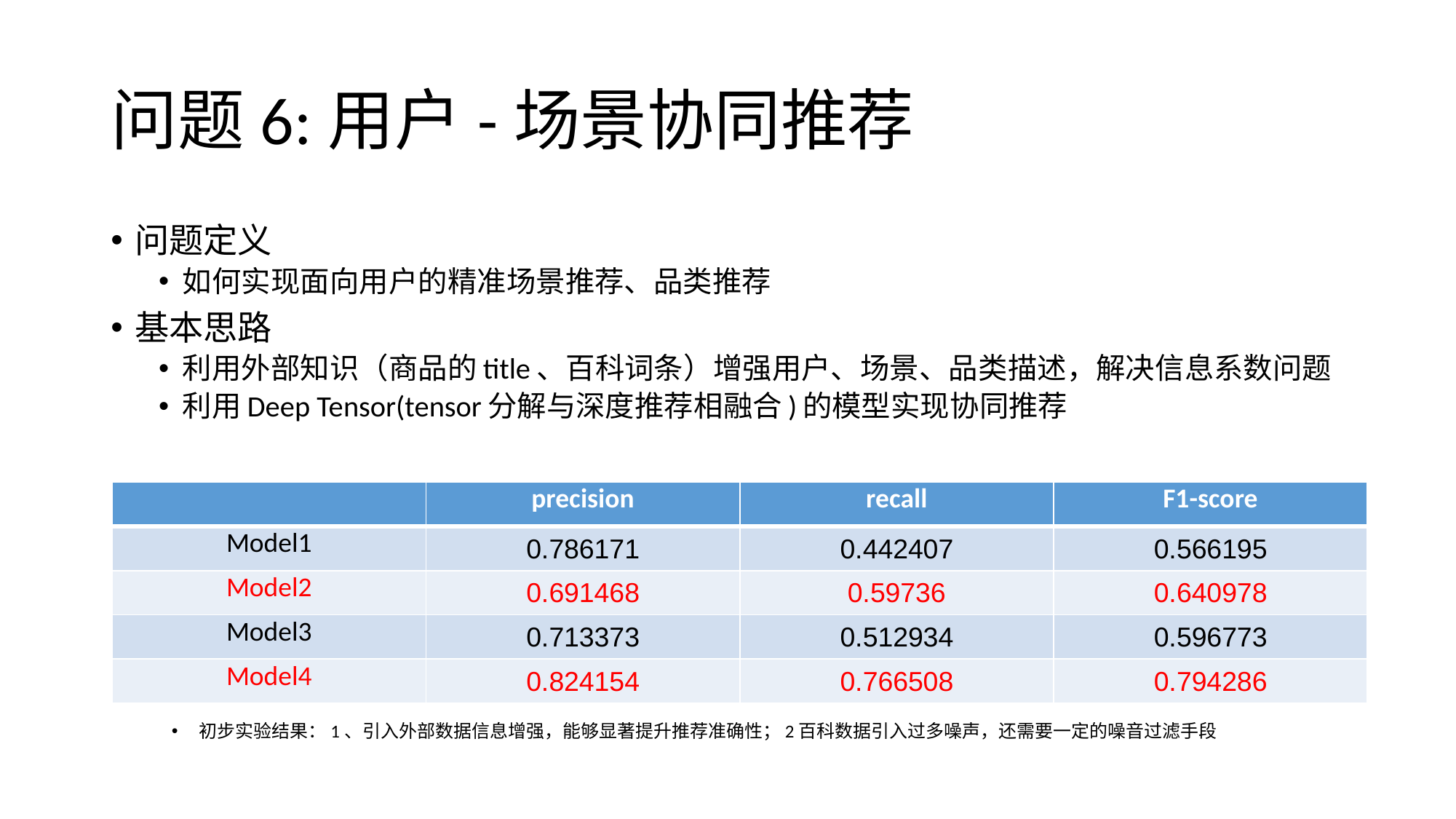

# 问题6:用户-场景协同推荐
问题定义
如何实现面向用户的精准场景推荐、品类推荐
基本思路
利用外部知识（商品的title、百科词条）增强用户、场景、品类描述，解决信息系数问题
利用Deep Tensor(tensor分解与深度推荐相融合)的模型实现协同推荐
|  | precision | recall | F1-score |
| --- | --- | --- | --- |
| Model1 | 0.786171 | 0.442407 | 0.566195 |
| Model2 | 0.691468 | 0.59736 | 0.640978 |
| Model3 | 0.713373 | 0.512934 | 0.596773 |
| Model4 | 0.824154 | 0.766508 | 0.794286 |
初步实验结果：1、引入外部数据信息增强，能够显著提升推荐准确性；2百科数据引入过多噪声，还需要一定的噪音过滤手段